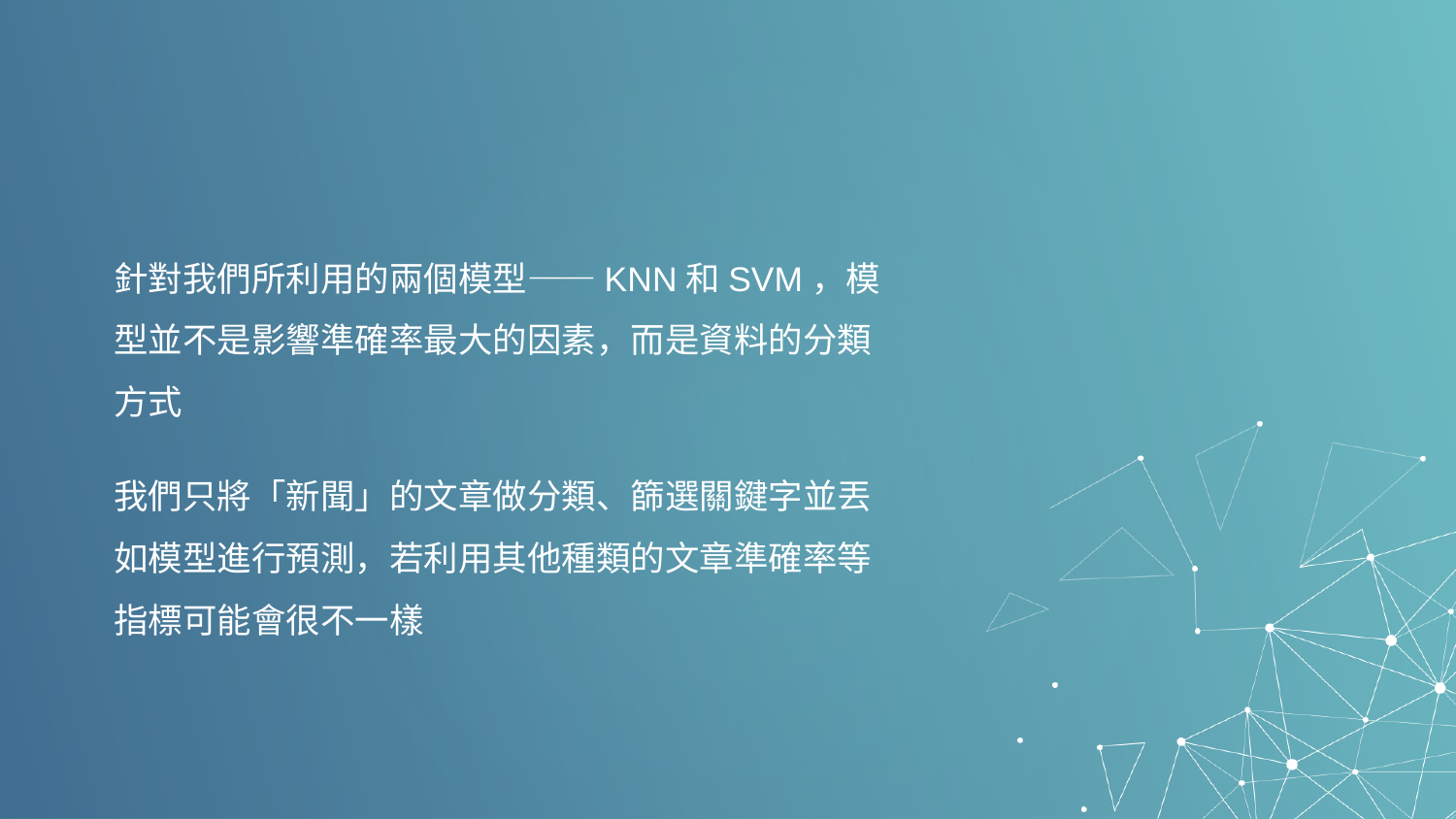

針對我們所利用的兩個模型——KNN和SVM，模型並不是影響準確率最大的因素，而是資料的分類方式
我們只將「新聞」的文章做分類、篩選關鍵字並丟如模型進行預測，若利用其他種類的文章準確率等指標可能會很不一樣